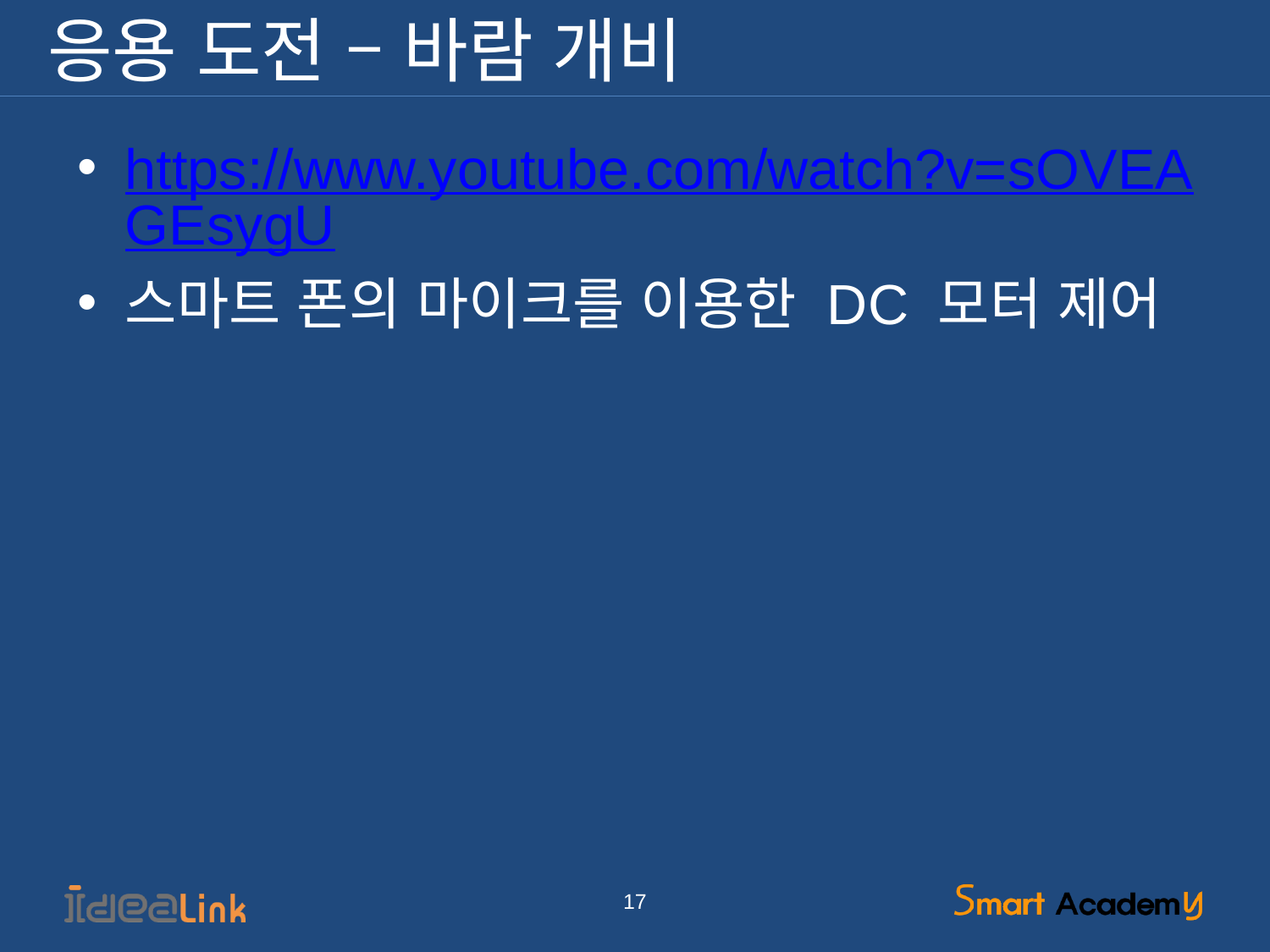

# 응용 도전 – 바람 개비
https://www.youtube.com/watch?v=sOVEAGEsygU
스마트 폰의 마이크를 이용한 DC 모터 제어
17